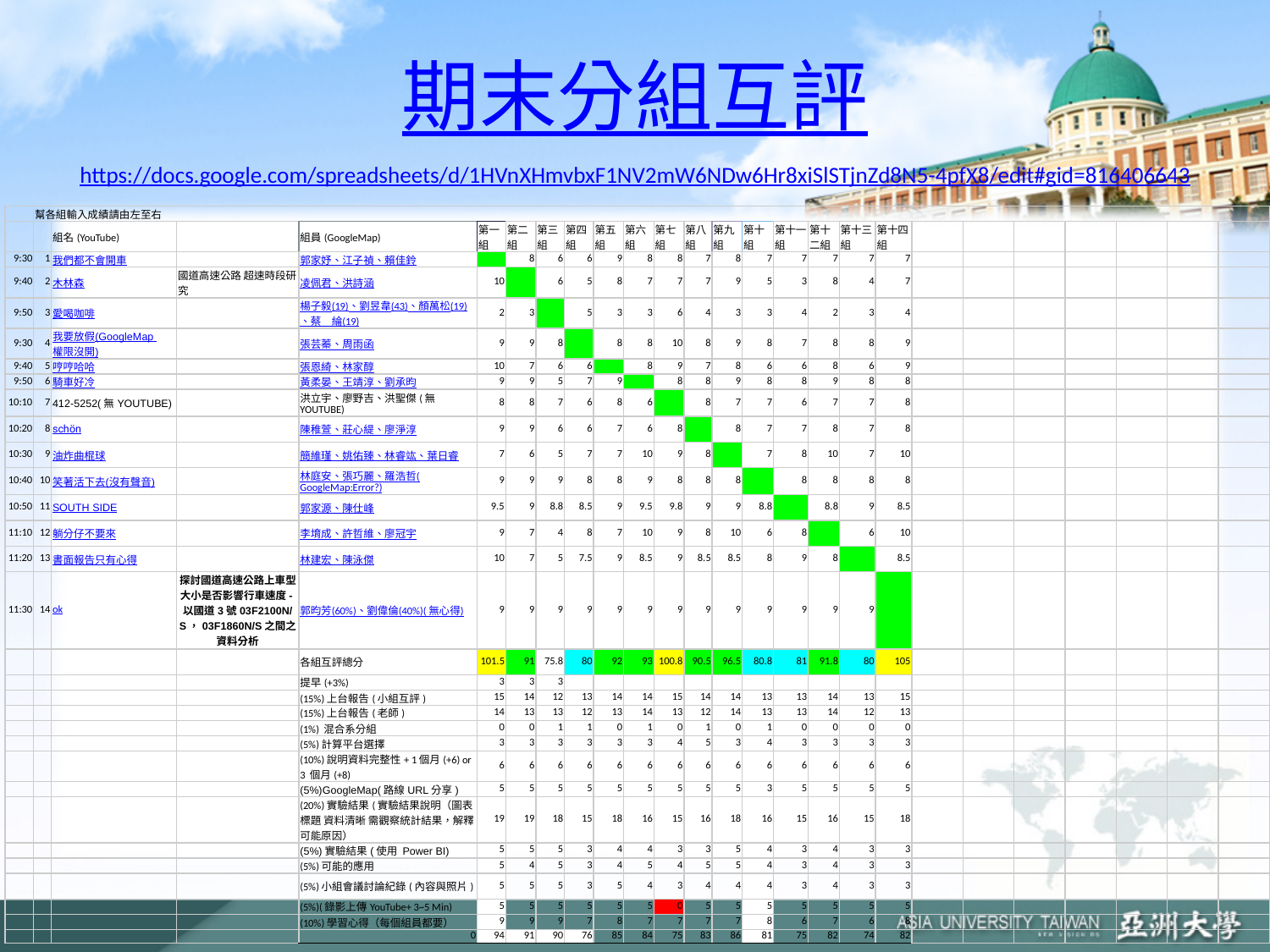

# 期末分組互評 https://docs.google.com/spreadsheets/d/1HVnXHmvbxF1NV2mW6NDw6Hr8xiSlSTjnZd8N5-4pfX8/edit#gid=816406643
|  | 幫各組輸入成績請由左至右 |  |  |  |  |  |  |  |  |  |  |  |  |  |  |  |  |  |  |  |  |  |  |  |  |
| --- | --- | --- | --- | --- | --- | --- | --- | --- | --- | --- | --- | --- | --- | --- | --- | --- | --- | --- | --- | --- | --- | --- | --- | --- | --- |
|  |  | 組名(YouTube) |  | 組員(GoogleMap) | 第一組 | 第二組 | 第三組 | 第四組 | 第五組 | 第六組 | 第七組 | 第八組 | 第九組 | 第十組 | 第十一組 | 第十二組 | 第十三組 | 第十四組 |  |  |  |  |  |  |  |
| 9:30 | 1 | 我們都不會開車 |  | 郭家妤、江子禎、賴佳鈴 |  | 8 | 6 | 6 | 9 | 8 | 8 | 7 | 8 | 7 | 7 | 7 | 7 | 7 |  |  |  |  |  |  |  |
| 9:40 | 2 | 木林森 | 國道高速公路 超速時段研究 | 凌佩君、洪詩涵 | 10 |  | 6 | 5 | 8 | 7 | 7 | 7 | 9 | 5 | 3 | 8 | 4 | 7 |  |  |  |  |  |  |  |
| 9:50 | 3 | 愛喝咖啡 |  | 楊子毅(19)、劉昱韋(43)、顏萬松(19)、蔡　綸(19) | 2 | 3 |  | 5 | 3 | 3 | 6 | 4 | 3 | 3 | 4 | 2 | 3 | 4 |  |  |  |  |  |  |  |
| 9:30 | 4 | 我要放假(GoogleMap 權限沒開) |  | 張芸蓁、周雨函 | 9 | 9 | 8 |  | 8 | 8 | 10 | 8 | 9 | 8 | 7 | 8 | 8 | 9 |  |  |  |  |  |  |  |
| 9:40 | 5 | 哼哼哈哈 |  | 張恩綺、林家醇 | 10 | 7 | 6 | 6 |  | 8 | 9 | 7 | 8 | 6 | 6 | 8 | 6 | 9 |  |  |  |  |  |  |  |
| 9:50 | 6 | 騎車好冷 |  | 黃柔晏、王靖淳、劉承昀 | 9 | 9 | 5 | 7 | 9 |  | 8 | 8 | 9 | 8 | 8 | 9 | 8 | 8 |  |  |  |  |  |  |  |
| 10:10 | 7 | 412-5252(無YOUTUBE) |  | 洪立宇、廖野吉、洪聖傑(無 YOUTUBE) | 8 | 8 | 7 | 6 | 8 | 6 |  | 8 | 7 | 7 | 6 | 7 | 7 | 8 |  |  |  |  |  |  |  |
| 10:20 | 8 | schön |  | 陳稚萱、莊心緹、廖淨淳 | 9 | 9 | 6 | 6 | 7 | 6 | 8 |  | 8 | 7 | 7 | 8 | 7 | 8 |  |  |  |  |  |  |  |
| 10:30 | 9 | 油炸曲棍球 |  | 簡維瑾、姚佑臻、林睿竑、葉日睿 | 7 | 6 | 5 | 7 | 7 | 10 | 9 | 8 |  | 7 | 8 | 10 | 7 | 10 |  |  |  |  |  |  |  |
| 10:40 | 10 | 笑著活下去(沒有聲音) |  | 林庭安、張巧麗、羅浩哲(GoogleMap:Error?) | 9 | 9 | 9 | 8 | 8 | 9 | 8 | 8 | 8 |  | 8 | 8 | 8 | 8 |  |  |  |  |  |  |  |
| 10:50 | 11 | SOUTH SIDE |  | 郭家源、陳仕峰 | 9.5 | 9 | 8.8 | 8.5 | 9 | 9.5 | 9.8 | 9 | 9 | 8.8 |  | 8.8 | 9 | 8.5 |  |  |  |  |  |  |  |
| 11:10 | 12 | 躺分仔不要來 |  | 李堉成、許哲維、廖冠宇 | 9 | 7 | 4 | 8 | 7 | 10 | 9 | 8 | 10 | 6 | 8 |  | 6 | 10 |  |  |  |  |  |  |  |
| 11:20 | 13 | 書面報告只有心得 |  | 林建宏、陳泳傑 | 10 | 7 | 5 | 7.5 | 9 | 8.5 | 9 | 8.5 | 8.5 | 8 | 9 | 8 |  | 8.5 |  |  |  |  |  |  |  |
| 11:30 | 14 | ok | 探討國道高速公路上車型大小是否影響行車速度-以國道3號03F2100N/S，03F1860N/S之間之資料分析 | 郭昀芳(60%)、劉偉倫(40%)( 無心得) | 9 | 9 | 9 | 9 | 9 | 9 | 9 | 9 | 9 | 9 | 9 | 9 | 9 |  |  |  |  |  |  |  |  |
|  |  |  |  | 各組互評總分 | 101.5 | 91 | 75.8 | 80 | 92 | 93 | 100.8 | 90.5 | 96.5 | 80.8 | 81 | 91.8 | 80 | 105 |  |  |  |  |  |  |  |
|  |  |  |  | 提早(+3%) | 3 | 3 | 3 |  |  |  |  |  |  |  |  |  |  |  |  |  |  |  |  |  |  |
|  |  |  |  | (15%)上台報告(小組互評) | 15 | 14 | 12 | 13 | 14 | 14 | 15 | 14 | 14 | 13 | 13 | 14 | 13 | 15 |  |  |  |  |  |  |  |
|  |  |  |  | (15%)上台報告(老師) | 14 | 13 | 13 | 12 | 13 | 14 | 13 | 12 | 14 | 13 | 13 | 14 | 12 | 13 |  |  |  |  |  |  |  |
|  |  |  |  | (1%) 混合系分組 | 0 | 0 | 1 | 1 | 0 | 1 | 0 | 1 | 0 | 1 | 0 | 0 | 0 | 0 |  |  |  |  |  |  |  |
|  |  |  |  | (5%)計算平台選擇 | 3 | 3 | 3 | 3 | 3 | 3 | 4 | 5 | 3 | 4 | 3 | 3 | 3 | 3 |  |  |  |  |  |  |  |
|  |  |  |  | (10%)說明資料完整性+ 1個月(+6) or 3 個月(+8) | 6 | 6 | 6 | 6 | 6 | 6 | 6 | 6 | 6 | 6 | 6 | 6 | 6 | 6 |  |  |  |  |  |  |  |
|  |  |  |  | (5%)GoogleMap(路線URL分享) | 5 | 5 | 5 | 5 | 5 | 5 | 5 | 5 | 5 | 3 | 5 | 5 | 5 | 5 |  |  |  |  |  |  |  |
|  |  |  |  | (20%)實驗結果(實驗結果說明（圖表標題 資料清晰 需觀察統計結果，解釋可能原因） | 19 | 19 | 18 | 15 | 18 | 16 | 15 | 16 | 18 | 16 | 15 | 16 | 15 | 18 |  |  |  |  |  |  |  |
|  |  |  |  | (5%)實驗結果(使用 Power BI) | 5 | 5 | 5 | 3 | 4 | 4 | 3 | 3 | 5 | 4 | 3 | 4 | 3 | 3 |  |  |  |  |  |  |  |
|  |  |  |  | (5%)可能的應用 | 5 | 4 | 5 | 3 | 4 | 5 | 4 | 5 | 5 | 4 | 3 | 4 | 3 | 3 |  |  |  |  |  |  |  |
|  |  |  |  | (5%)小組會議討論紀錄(內容與照片) | 5 | 5 | 5 | 3 | 5 | 4 | 3 | 4 | 4 | 4 | 3 | 4 | 3 | 3 |  |  |  |  |  |  |  |
|  |  |  |  | (5%)(錄影上傳YouTube+ 3~5 Min) | 5 | 5 | 5 | 5 | 5 | 5 | 0 | 5 | 5 | 5 | 5 | 5 | 5 | 5 |  |  |  |  |  |  |  |
|  |  |  |  | (10%)學習心得（每個組員都要） | 9 | 9 | 9 | 7 | 8 | 7 | 7 | 7 | 7 | 8 | 6 | 7 | 6 | 8 |  |  |  |  |  |  |  |
|  |  |  |  | 0 | 94 | 91 | 90 | 76 | 85 | 84 | 75 | 83 | 86 | 81 | 75 | 82 | 74 | 82 |  |  |  |  |  |  |  |